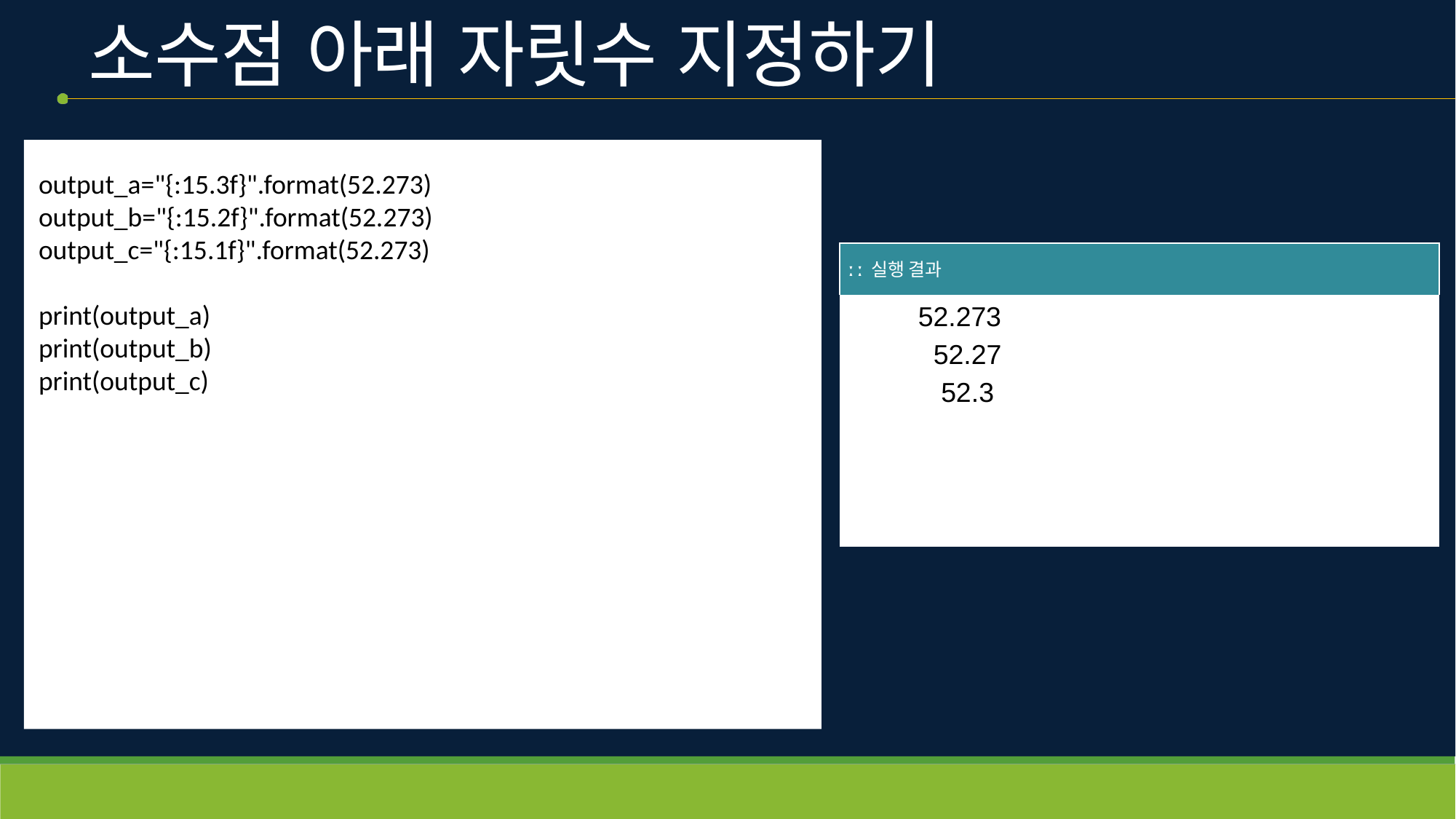

# 소수점 아래 자릿수 지정하기

output_a="{:15.3f}".format(52.273)
output_b="{:15.2f}".format(52.273)
output_c="{:15.1f}".format(52.273)
print(output_a)
print(output_b)
print(output_c)

| ː ː 실행 결과 |
| --- |
| 52.273 52.27 52.3 |